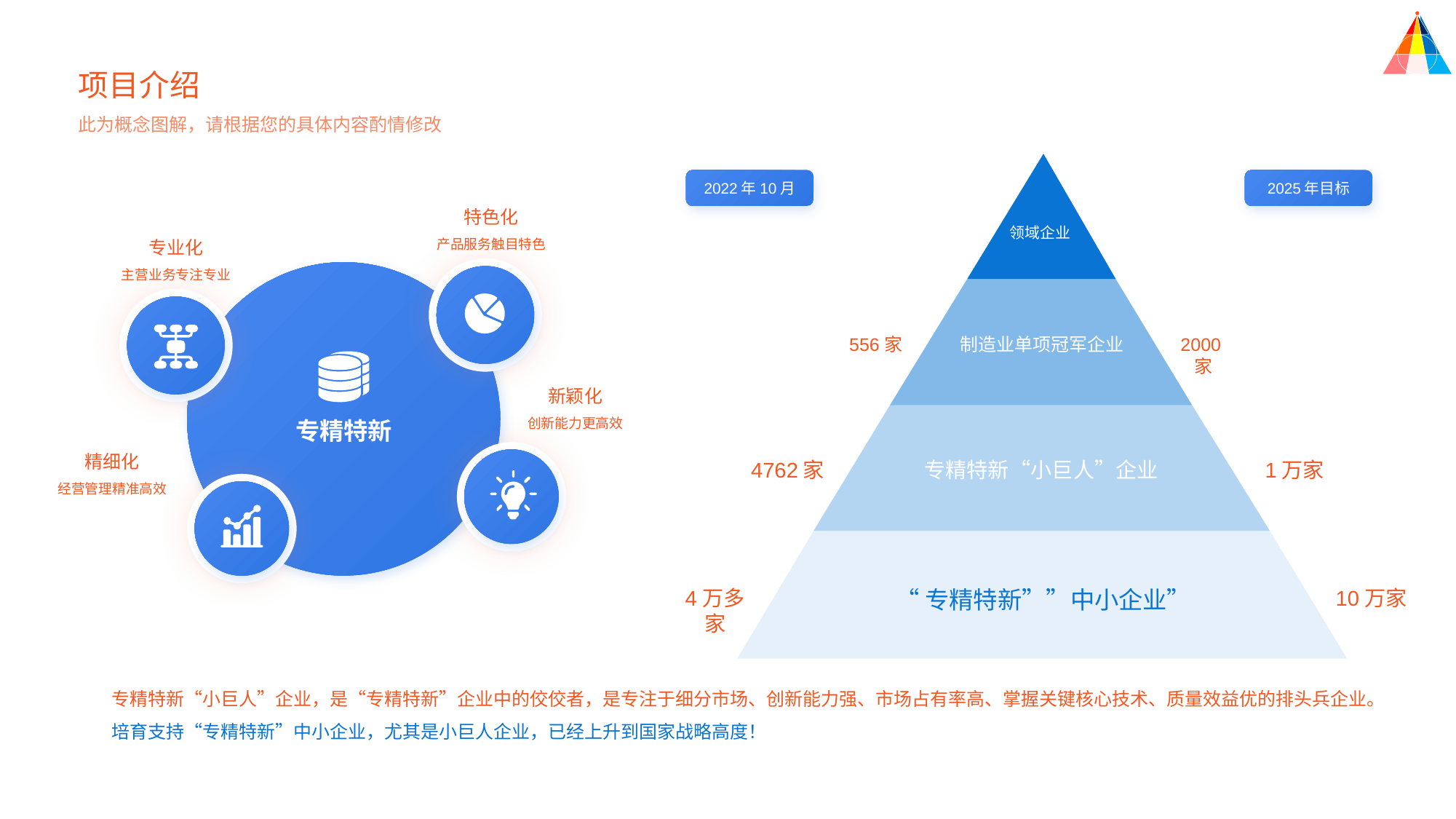

项目介绍
此为概念图解，请根据您的具体内容酌情修改

2022年10月
2025年目标
特色化
产品服务触目特色
领域企业
专业化
主营业务专注专业

556家
制造业单项冠军企业
2000家

新颖化
创新能力更高效

专精特新
精细化
经营管理精准高效

4762家
专精特新“小巨人”企业
1万家

4万多家
“专精特新””中小企业”
10万家

专精特新“小巨人”企业，是“专精特新”企业中的佼佼者，是专注于细分市场、创新能力强、市场占有率高、掌握关键核心技术、质量效益优的排头兵企业。
培育支持“专精特新”中小企业，尤其是小巨人企业，已经上升到国家战略高度！